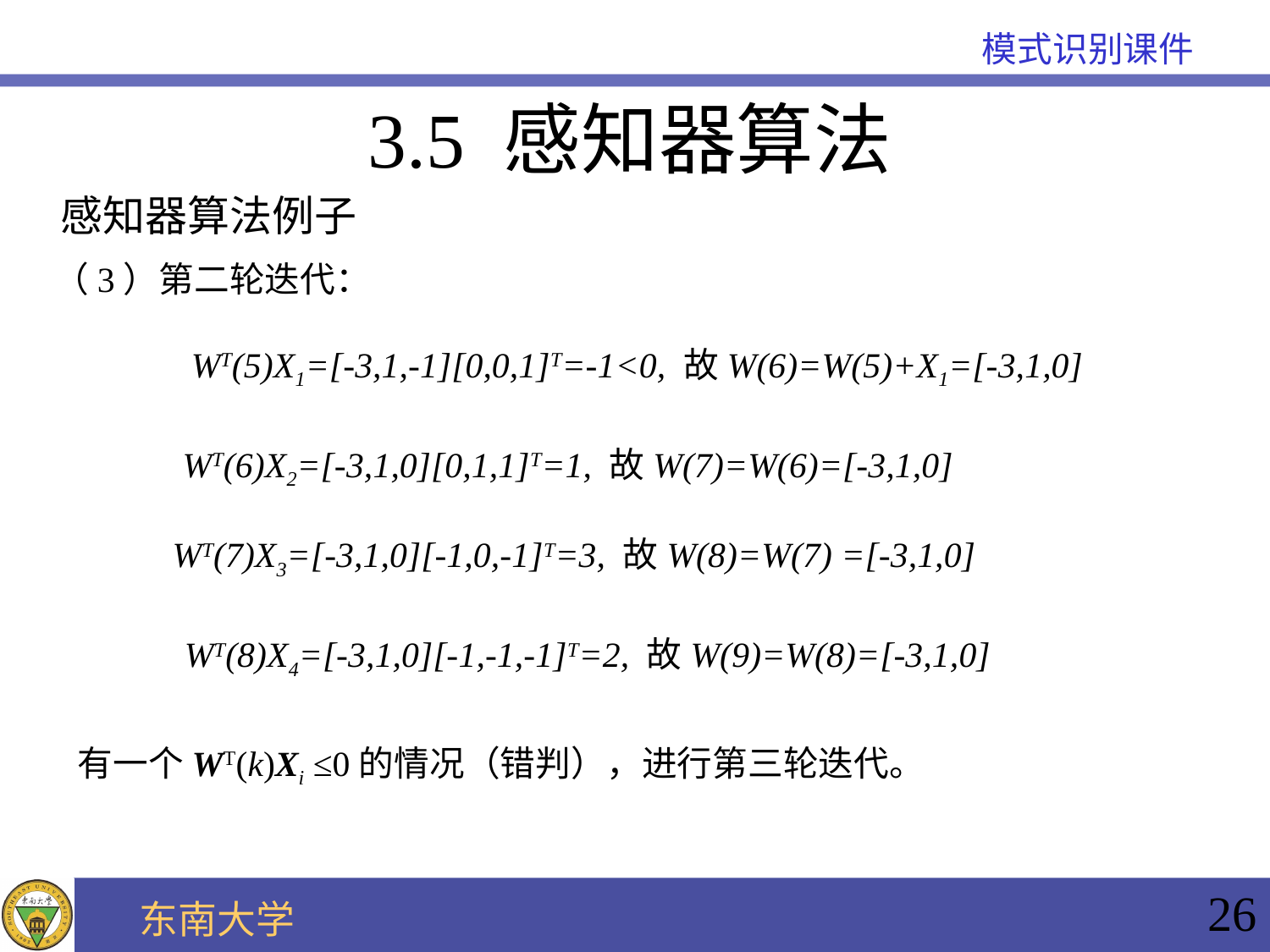

3.5 感知器算法
感知器算法例子
（3）第二轮迭代：
WT(5)X1=[-3,1,-1][0,0,1]T=-1<0, 故W(6)=W(5)+X1=[-3,1,0]
WT(6)X2=[-3,1,0][0,1,1]T=1, 故W(7)=W(6)=[-3,1,0]
WT(7)X3=[-3,1,0][-1,0,-1]T=3, 故W(8)=W(7) =[-3,1,0]
WT(8)X4=[-3,1,0][-1,-1,-1]T=2, 故W(9)=W(8)=[-3,1,0]
有一个WT(k)Xi ≤0的情况（错判），进行第三轮迭代。
26